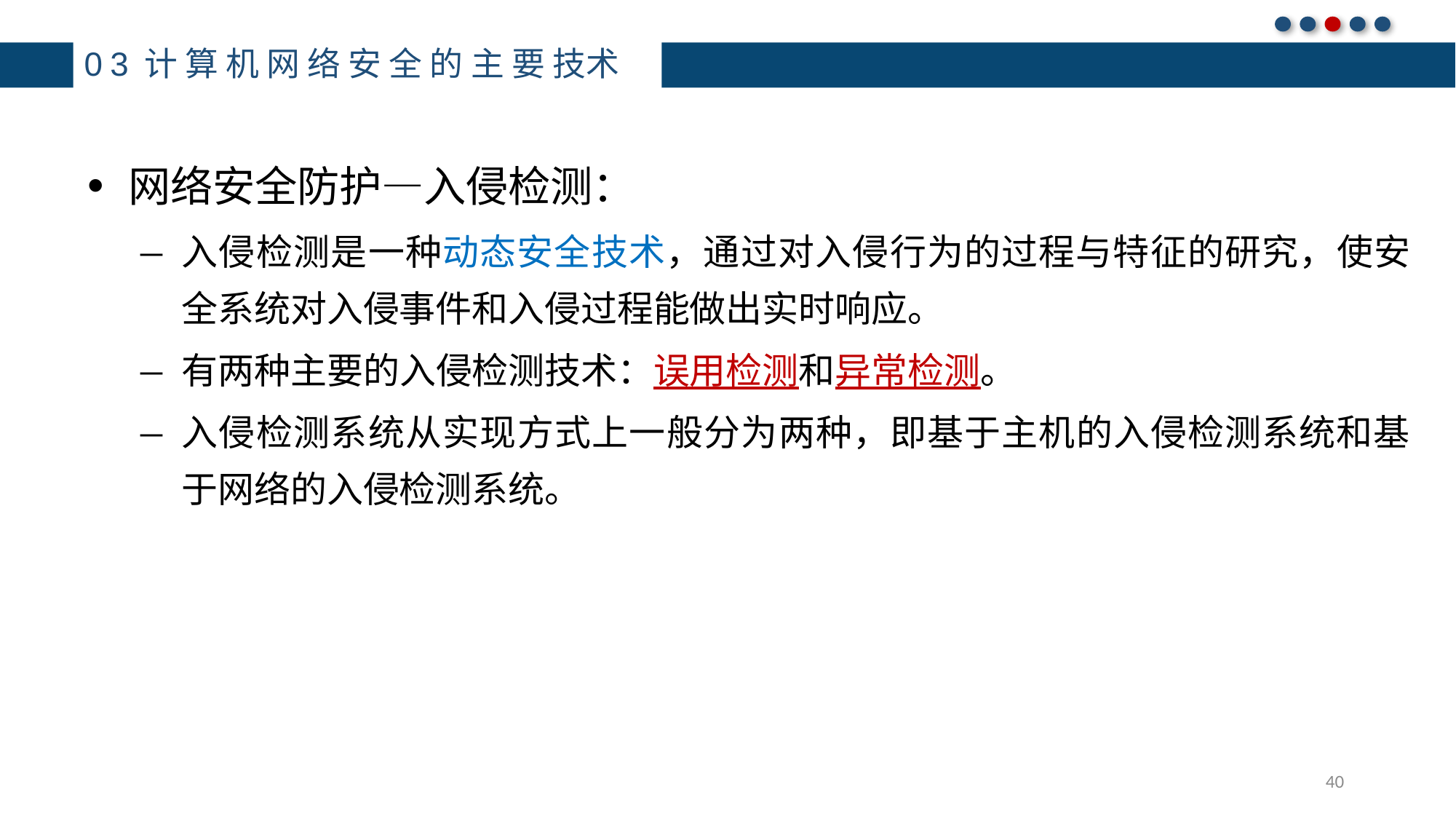

# 03计算机网络安全的主要技术
网络安全防护—入侵检测：
入侵检测是一种动态安全技术，通过对入侵行为的过程与特征的研究，使安全系统对入侵事件和入侵过程能做出实时响应。
有两种主要的入侵检测技术：误用检测和异常检测。
入侵检测系统从实现方式上一般分为两种，即基于主机的入侵检测系统和基于网络的入侵检测系统。
40